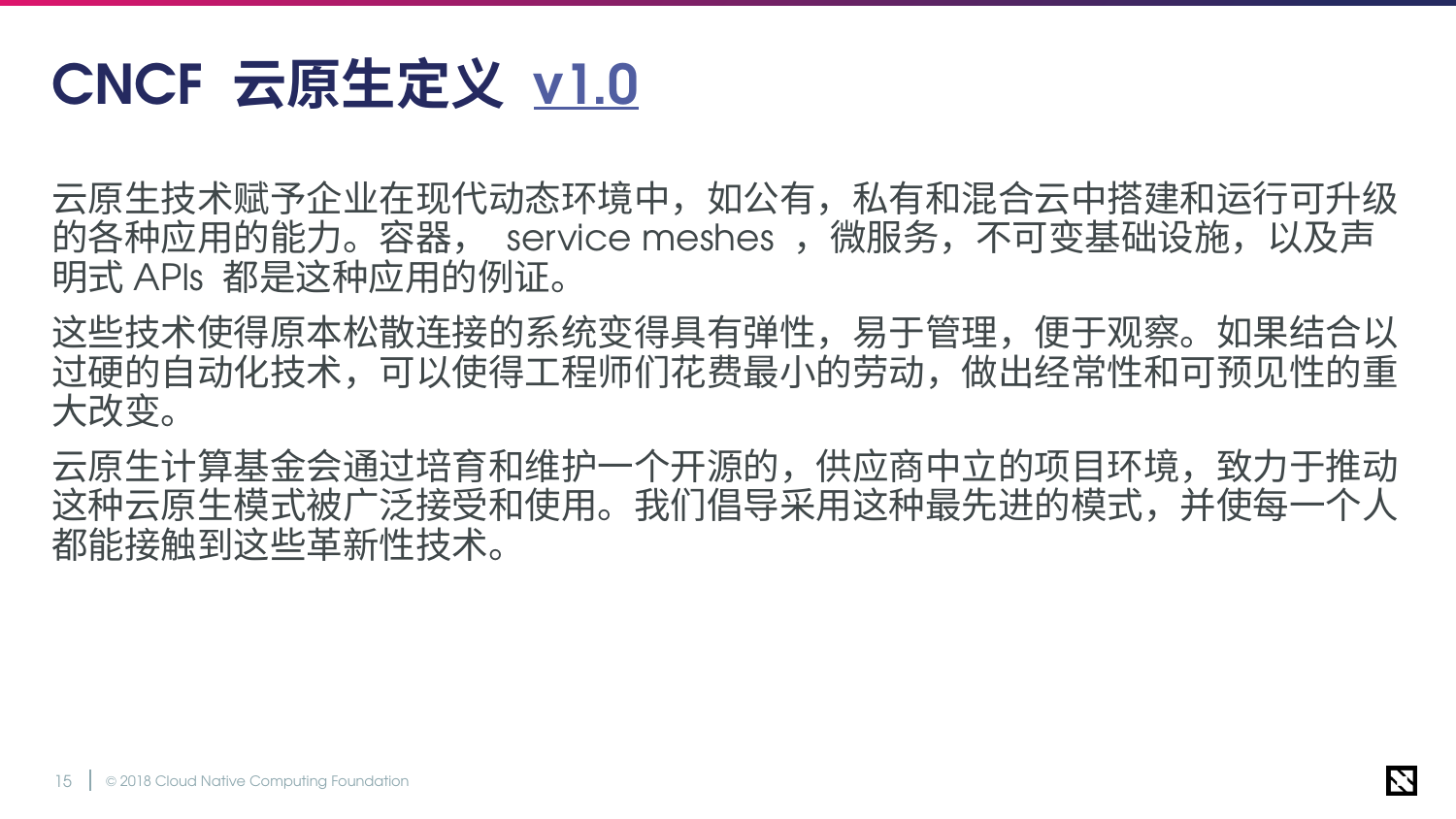

# CNCF 云原生定义 v1.0
云原生技术赋予企业在现代动态环境中，如公有，私有和混合云中搭建和运行可升级的各种应用的能力。容器， service meshes ，微服务，不可变基础设施，以及声明式APIs 都是这种应用的例证。
这些技术使得原本松散连接的系统变得具有弹性，易于管理，便于观察。如果结合以过硬的自动化技术，可以使得工程师们花费最小的劳动，做出经常性和可预见性的重大改变。
云原生计算基金会通过培育和维护一个开源的，供应商中立的项目环境，致力于推动这种云原生模式被广泛接受和使用。我们倡导采用这种最先进的模式，并使每一个人都能接触到这些革新性技术。